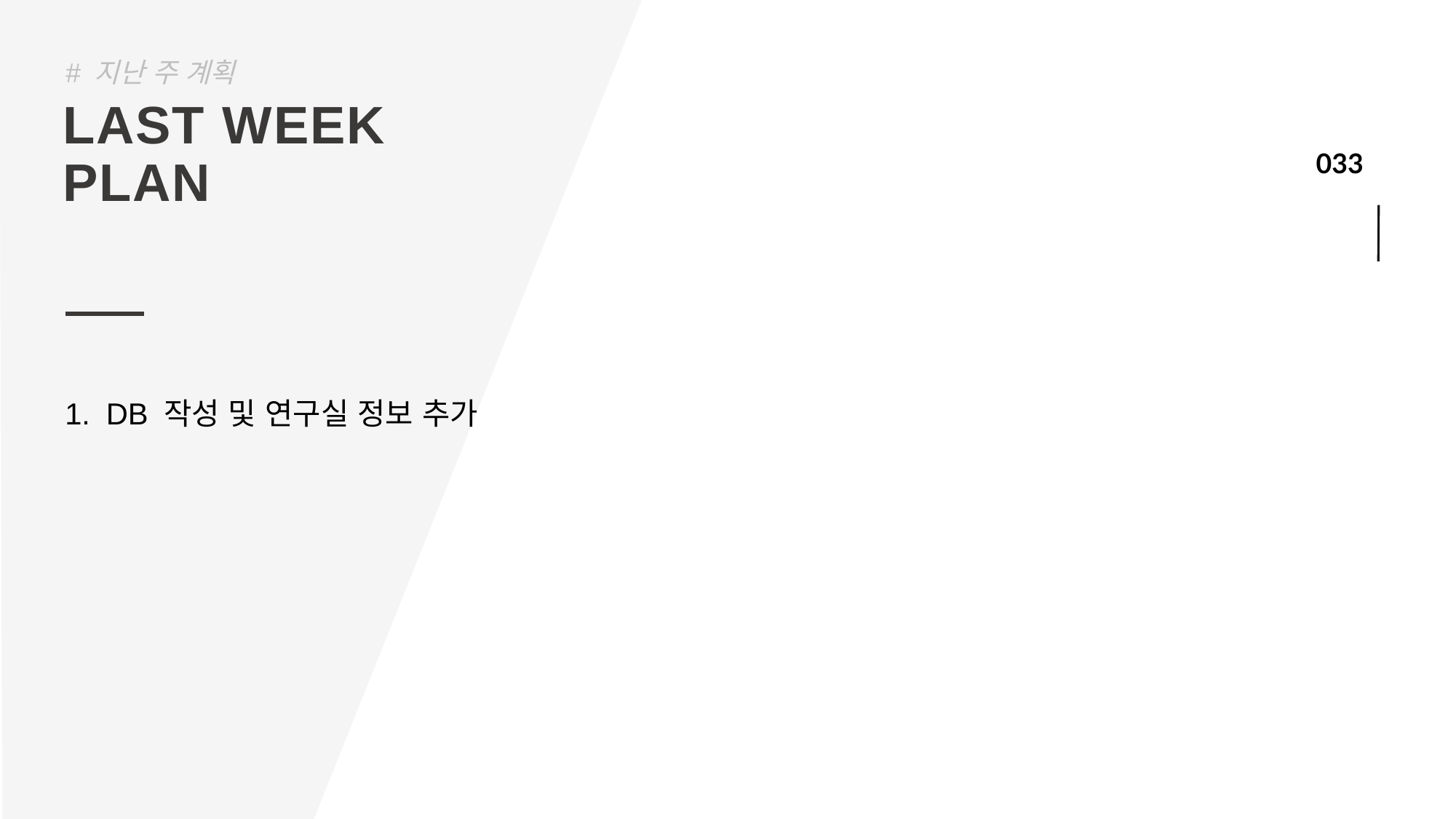

# 지난 주 계획
LAST WEEK
PLAN
DB 작성 및 연구실 정보 추가